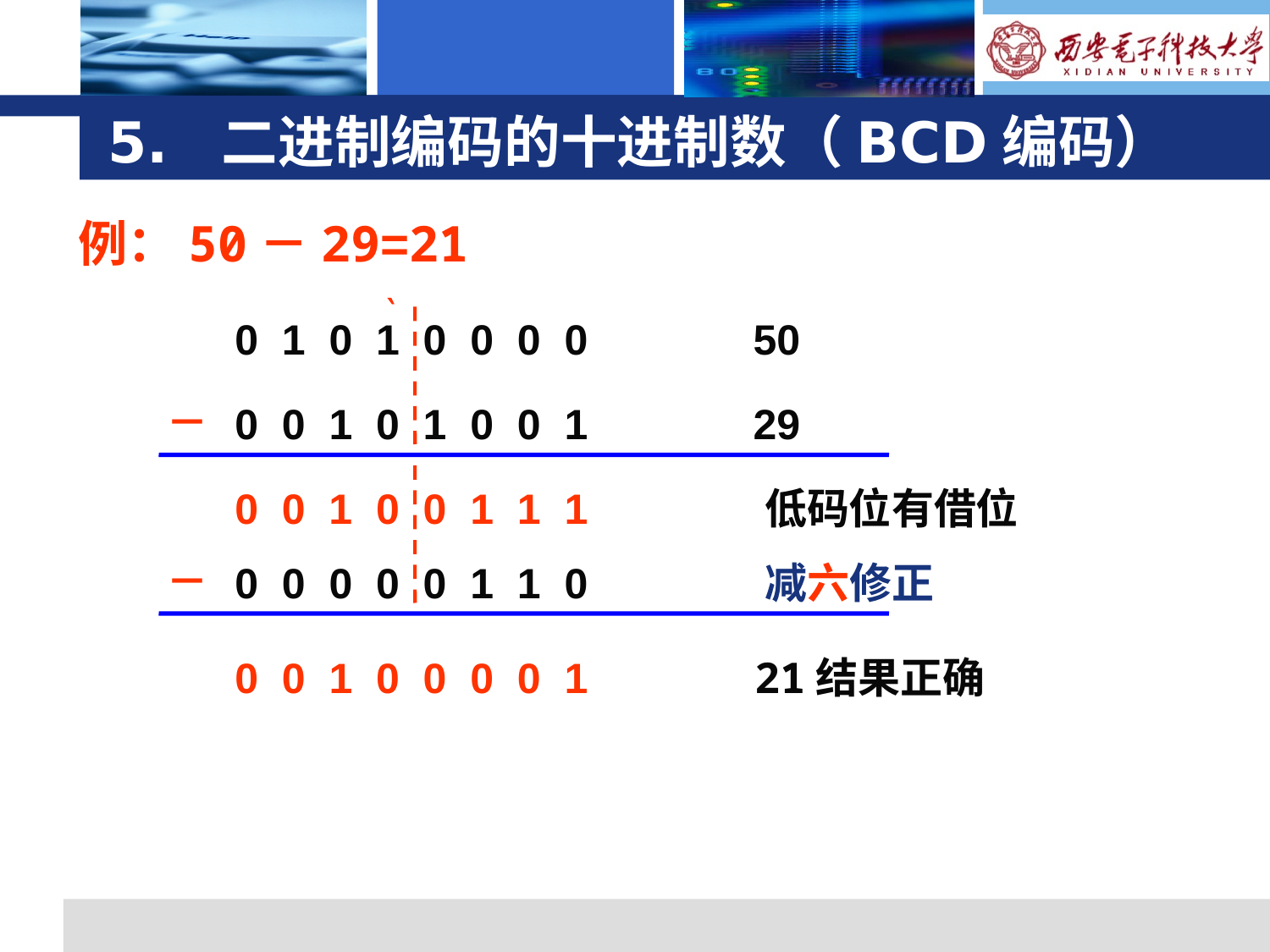

# 5.  二进制编码的十进制数（BCD编码）
例：50－29=21
`
0  1  0  1  0  0  0  0              50

－
0  0  1  0  1  0  0  1              29

－
0  0  0  0  0  1  1  0              减六修正

0  0  1  0  0  1  1  1              低码位有借位
0  0  1  0  0  0  0  1              21结果正确